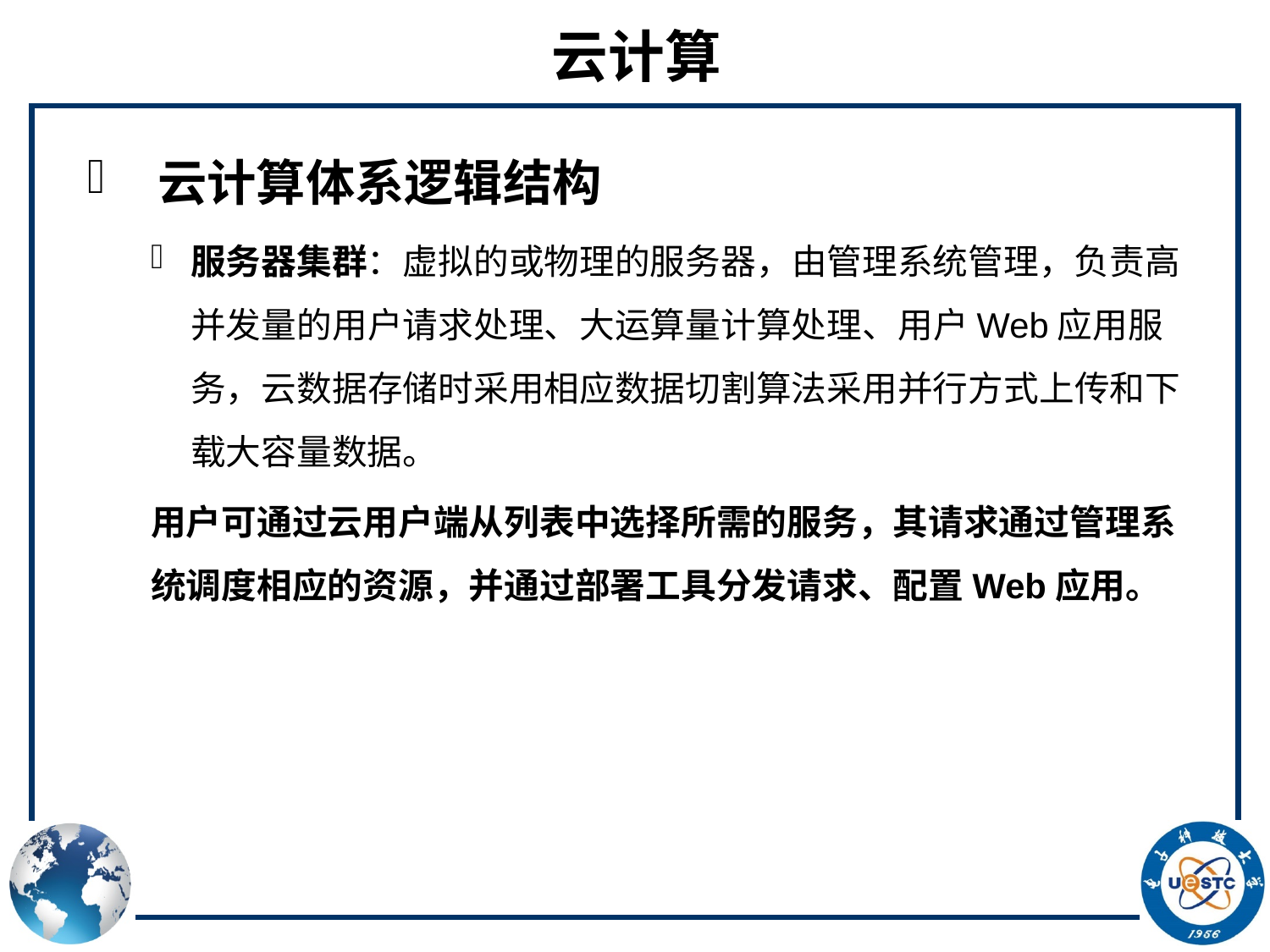

# 云计算
 云计算体系逻辑结构
服务器集群：虚拟的或物理的服务器，由管理系统管理，负责高并发量的用户请求处理、大运算量计算处理、用户Web应用服务，云数据存储时采用相应数据切割算法采用并行方式上传和下载大容量数据。
用户可通过云用户端从列表中选择所需的服务，其请求通过管理系统调度相应的资源，并通过部署工具分发请求、配置Web应用。